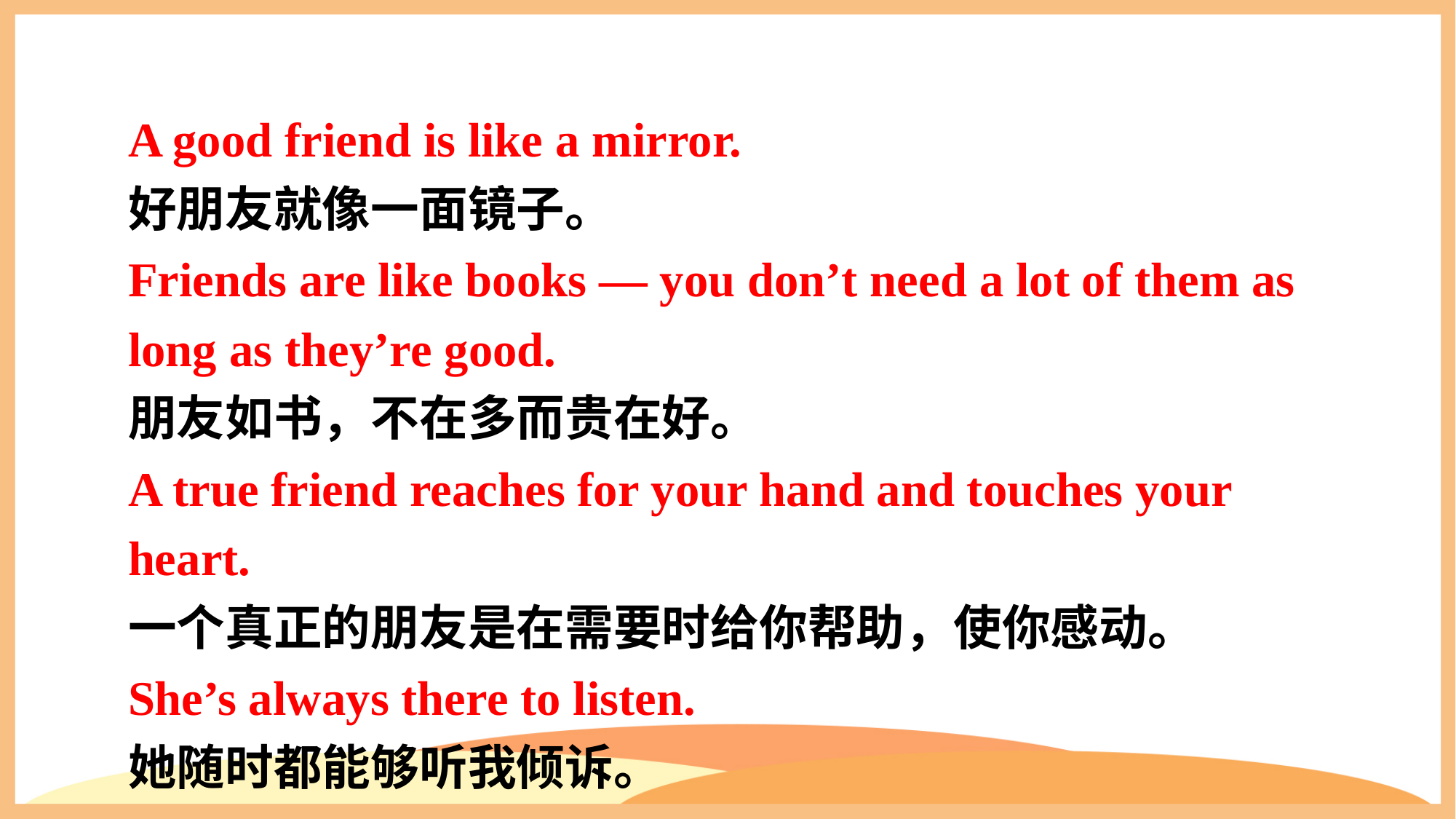

A good friend is like a mirror.
好朋友就像一面镜子。
Friends are like books — you don’t need a lot of them as long as they’re good.
朋友如书，不在多而贵在好。
A true friend reaches for your hand and touches your heart.
一个真正的朋友是在需要时给你帮助，使你感动。
She’s always there to listen.
她随时都能够听我倾诉。